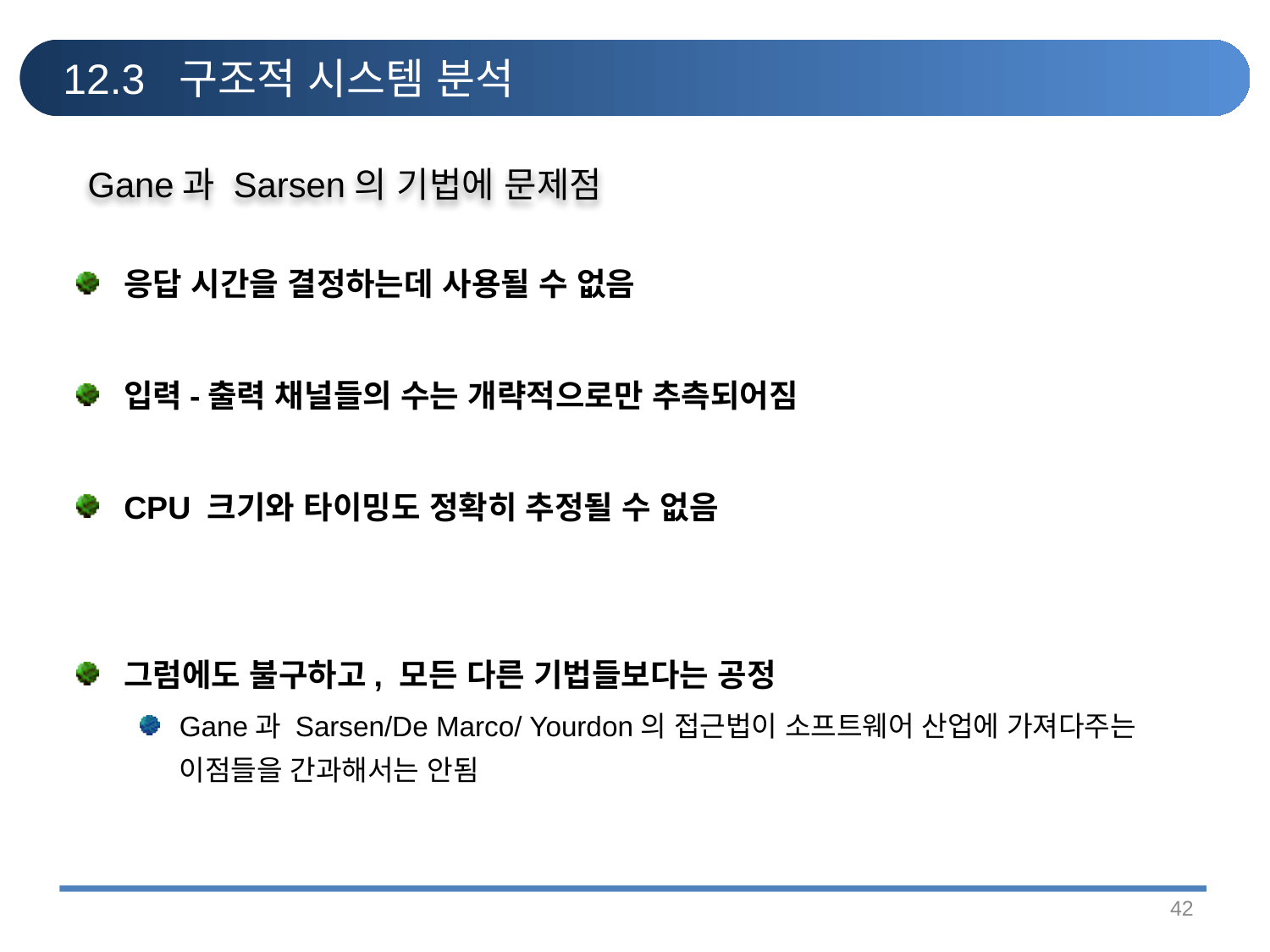

# 12.3  구조적 시스템 분석
Gane과 Sarsen의 기법에 문제점
응답 시간을 결정하는데 사용될 수 없음

입력-출력 채널들의 수는 개략적으로만 추측되어짐

CPU 크기와 타이밍도 정확히 추정될 수 없음

그럼에도 불구하고, 모든 다른 기법들보다는 공정
Gane과 Sarsen/De Marco/ Yourdon의 접근법이 소프트웨어 산업에 가져다주는 이점들을 간과해서는 안됨

42